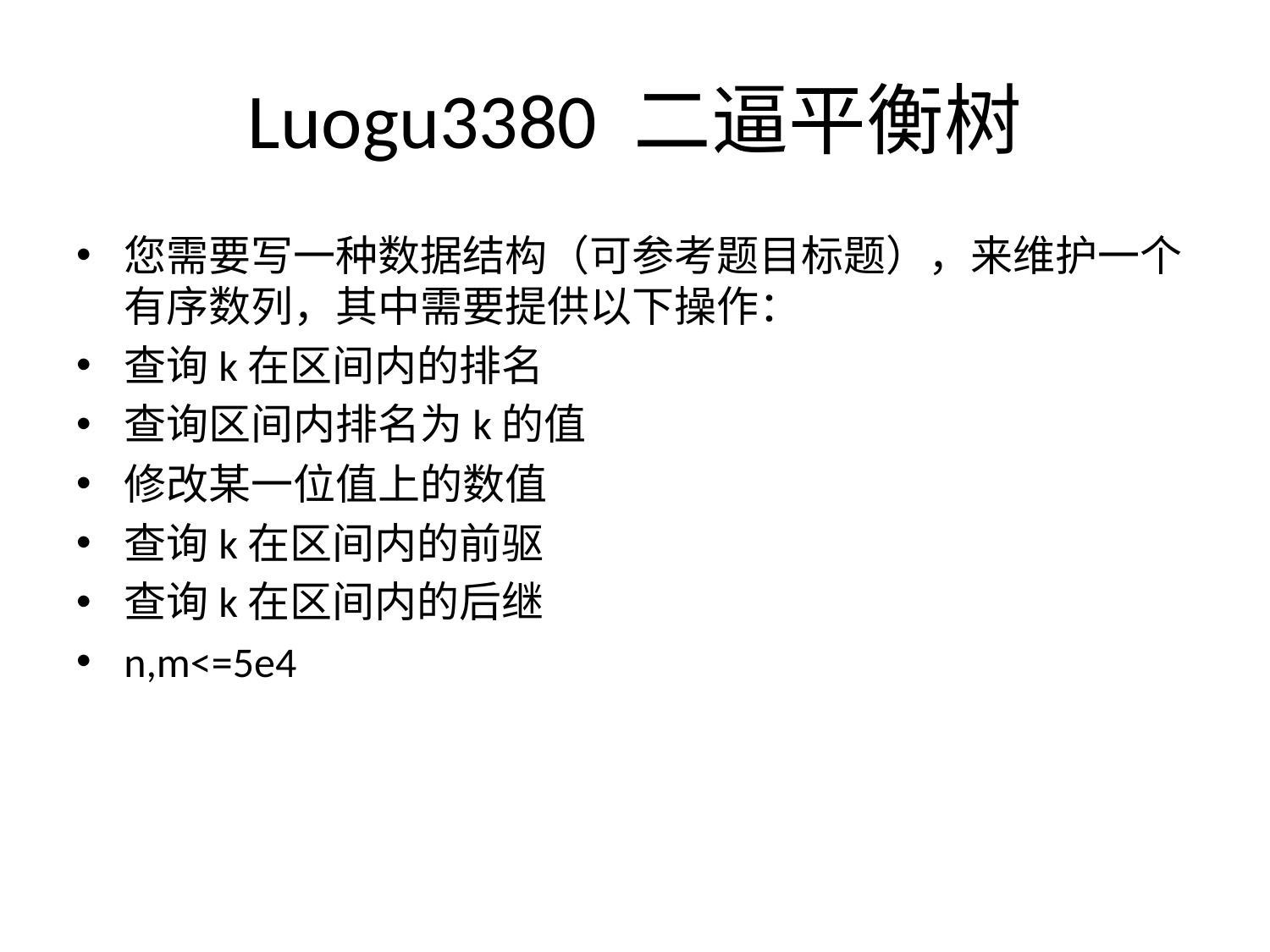

# Luogu3380 二逼平衡树
您需要写一种数据结构（可参考题目标题），来维护一个有序数列，其中需要提供以下操作：
查询k在区间内的排名
查询区间内排名为k的值
修改某一位值上的数值
查询k在区间内的前驱
查询k在区间内的后继
n,m<=5e4